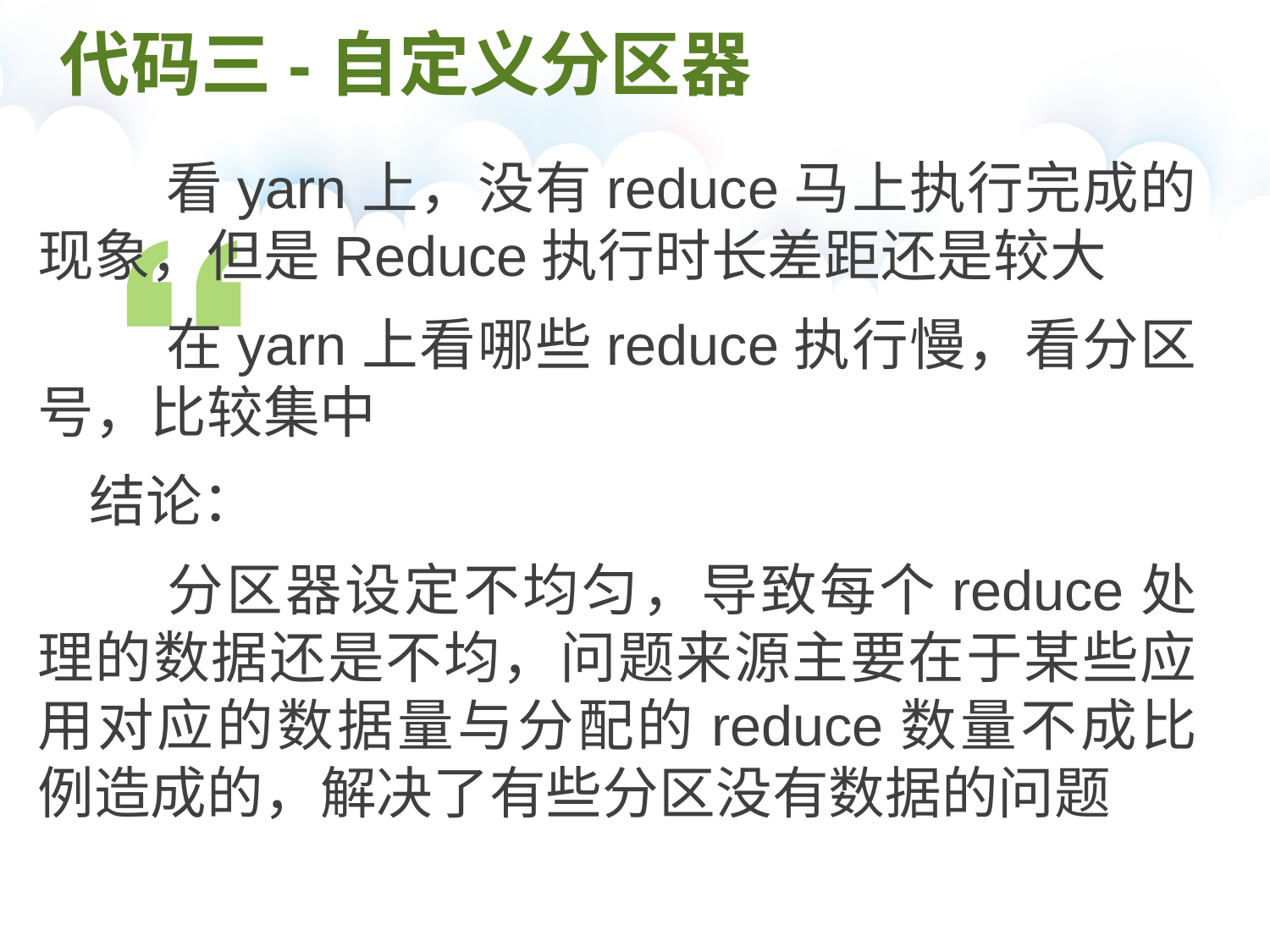

# 代码三-自定义分区器
	看yarn上，没有reduce马上执行完成的现象，但是Reduce执行时长差距还是较大
	在yarn上看哪些reduce执行慢，看分区号，比较集中
   结论：
	分区器设定不均匀，导致每个reduce处理的数据还是不均，问题来源主要在于某些应用对应的数据量与分配的reduce数量不成比例造成的，解决了有些分区没有数据的问题